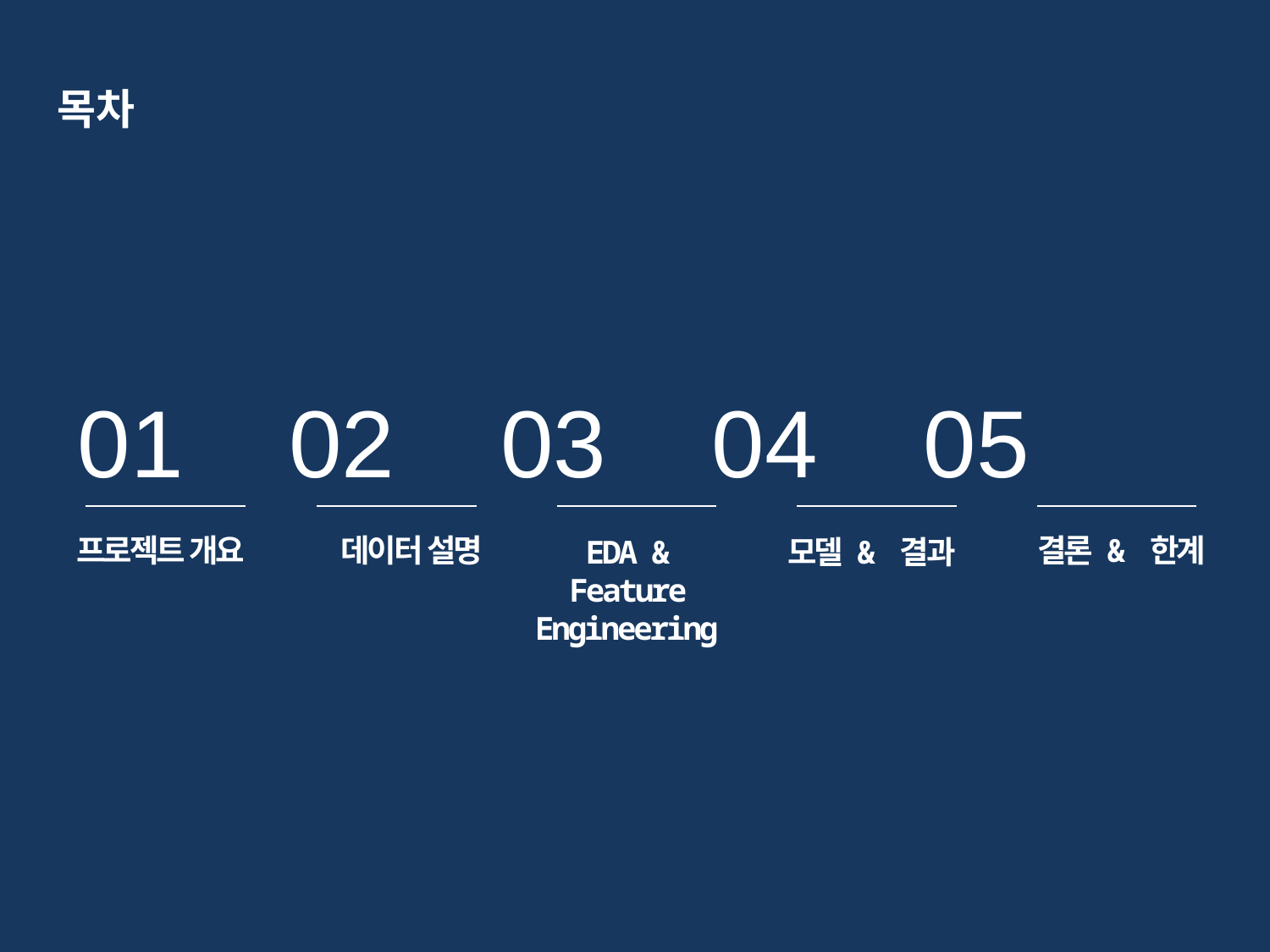

목차
01    02    03    04    05
프로젝트 개요
데이터 설명
 결론 & 한계
EDA & Feature Engineering
모델 & 결과